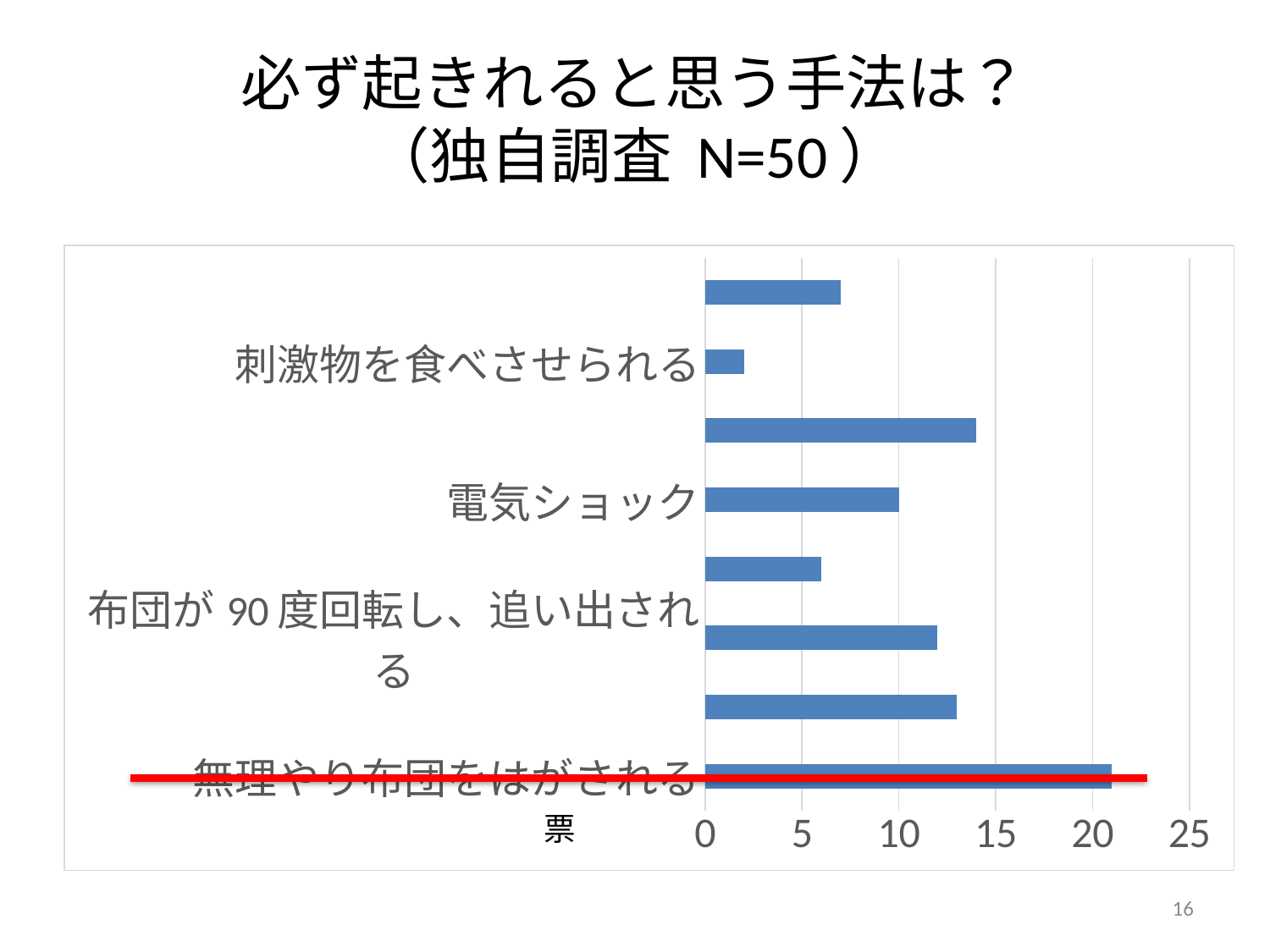

# 必ず起きれると思う手法は？ （独自調査 N=50）

### Chart

| Category |  |
|---|---|
| 無理やり布団をはがされる | 21.0 |
| 水をかけられる | 13.0 |
| 布団が90度回転し、追い出される | 12.0 |
| 刺激臭 | 6.0 |
| 電気ショック | 10.0 |
| 強烈な光 | 14.0 |
| 刺激物を食べさせられる | 2.0 |
| その他 | 7.0 |
票
16